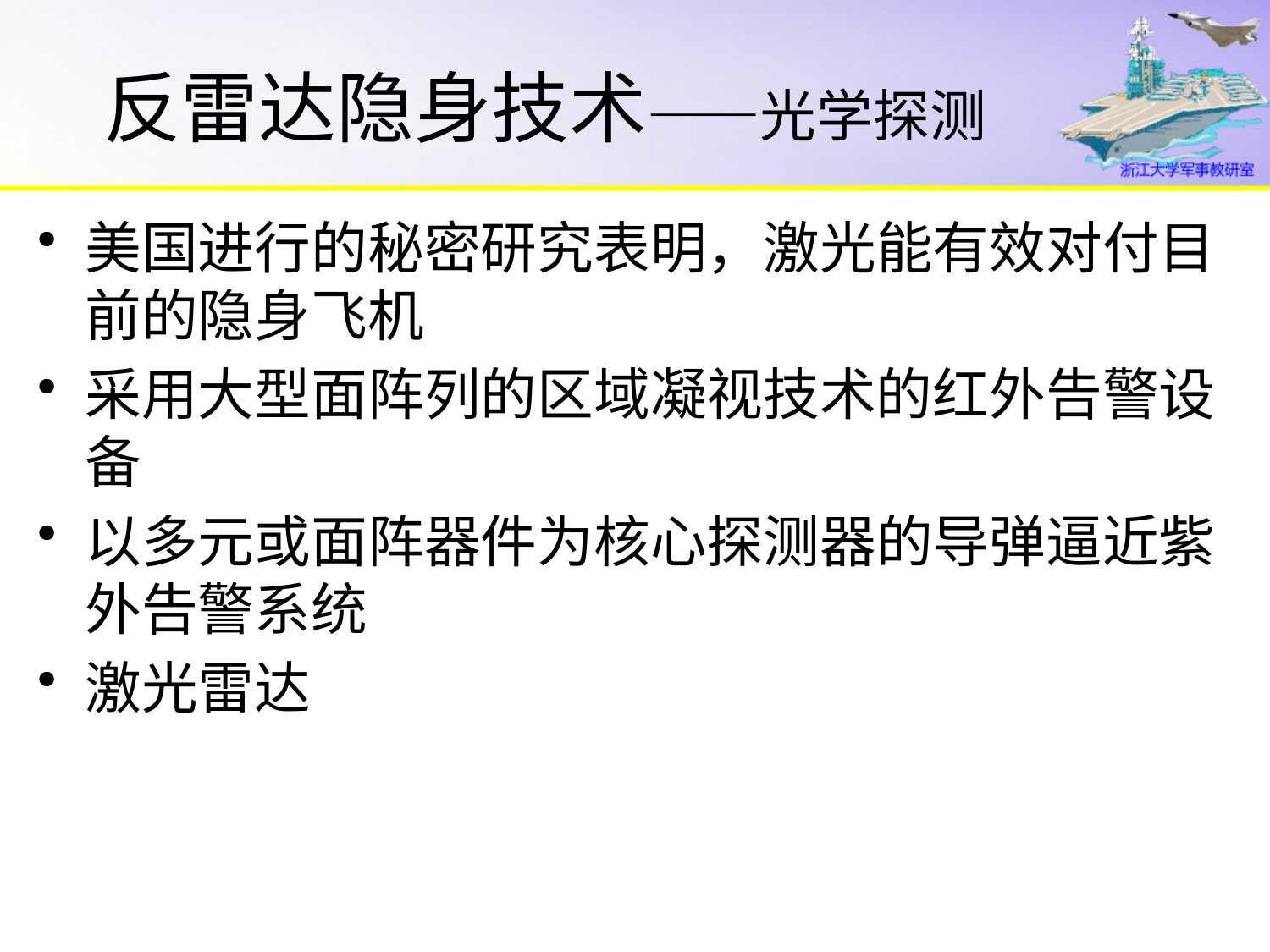

# 反雷达隐身技术——光学探测
美国进行的秘密研究表明，激光能有效对付目前的隐身飞机
采用大型面阵列的区域凝视技术的红外告警设备
以多元或面阵器件为核心探测器的导弹逼近紫外告警系统
激光雷达